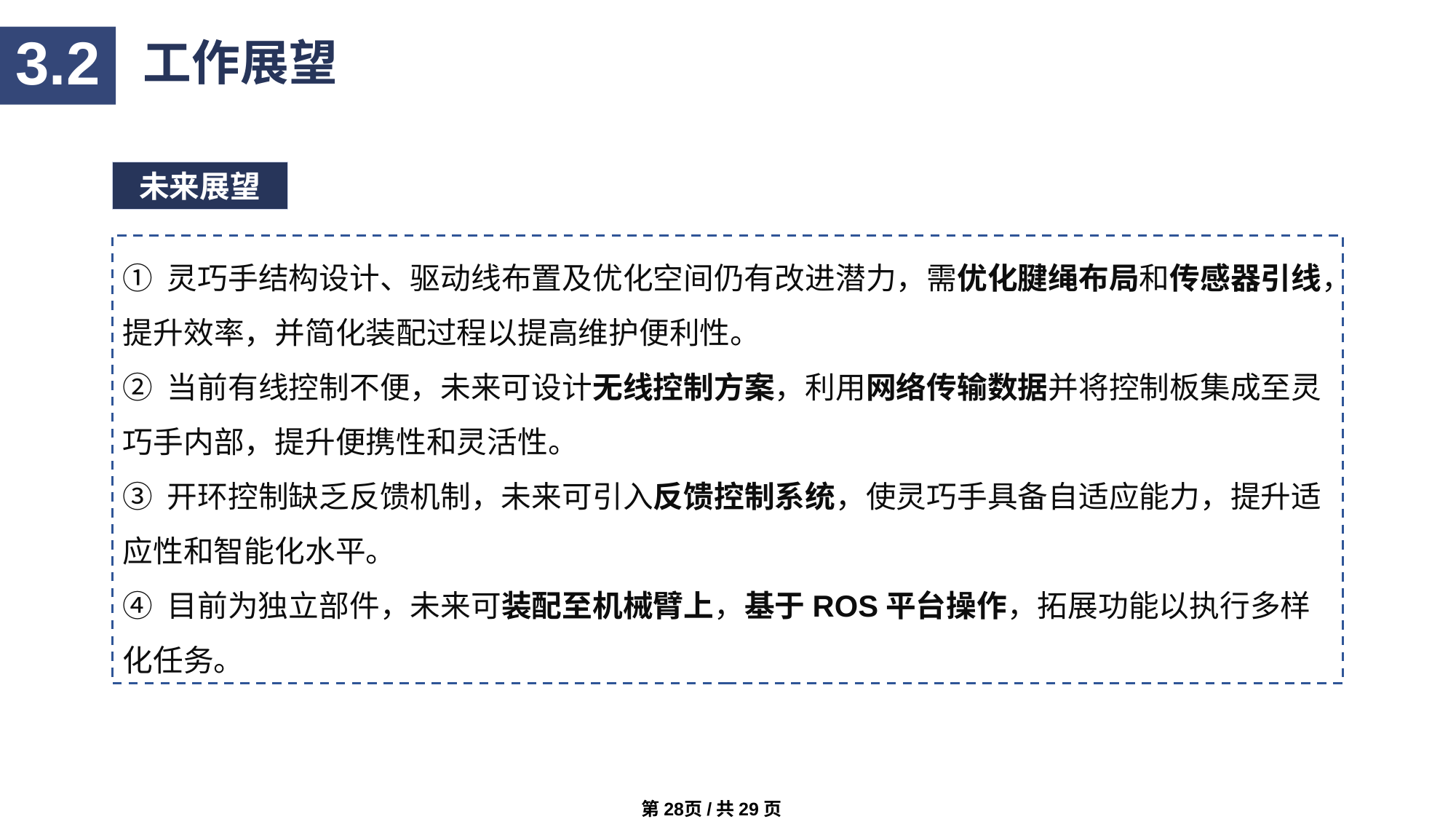

3.2
工作展望
未来展望
① 灵巧手结构设计、驱动线布置及优化空间仍有改进潜力，需优化腱绳布局和传感器引线，提升效率，并简化装配过程以提高维护便利性。
② 当前有线控制不便，未来可设计无线控制方案，利用网络传输数据并将控制板集成至灵巧手内部，提升便携性和灵活性。
③ 开环控制缺乏反馈机制，未来可引入反馈控制系统，使灵巧手具备自适应能力，提升适应性和智能化水平。
④ 目前为独立部件，未来可装配至机械臂上，基于ROS平台操作，拓展功能以执行多样化任务。
第28页/共29页